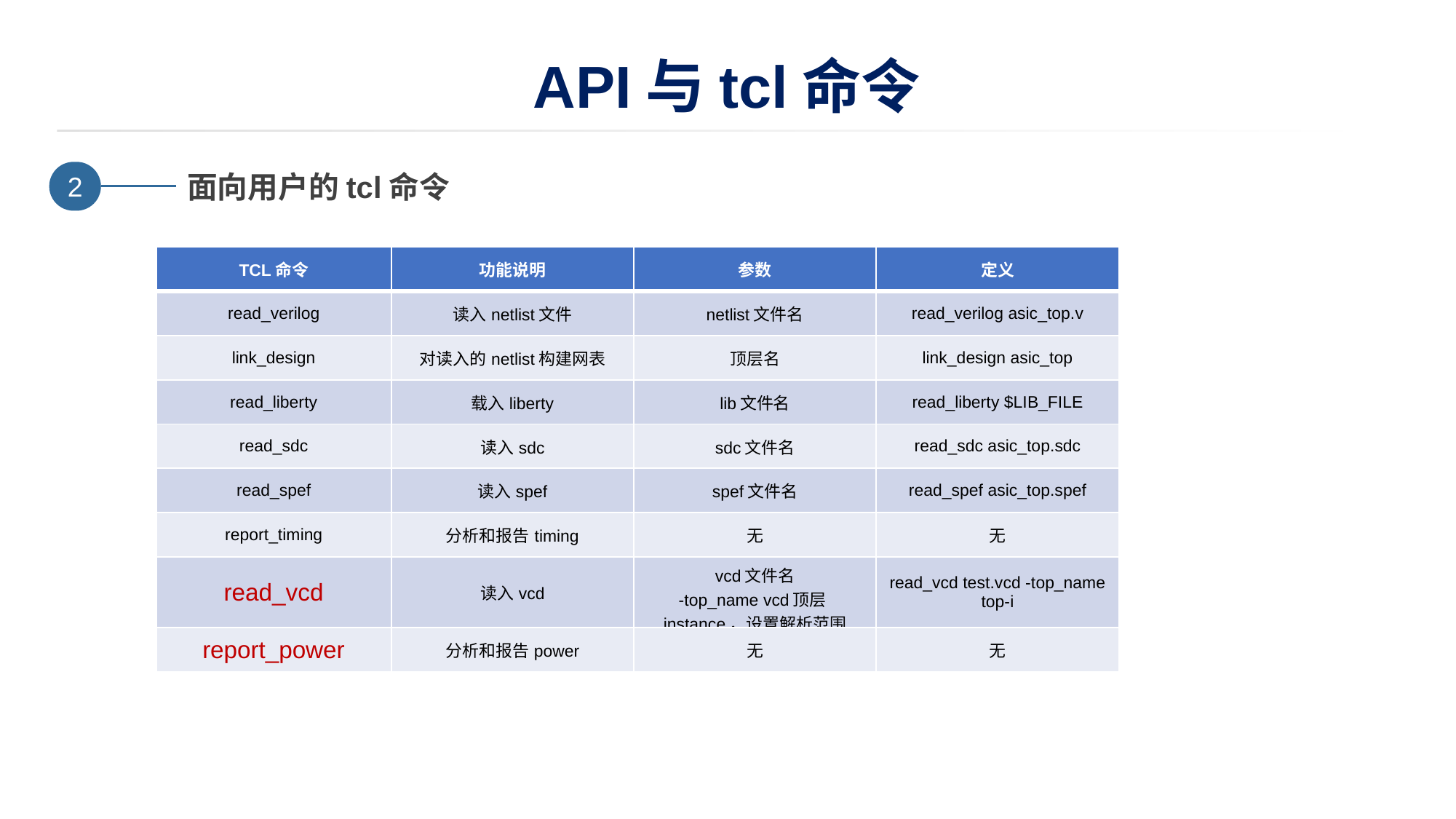

# API与tcl命令
2
面向用户的tcl命令
| TCL命令 | 功能说明 | 参数 | 定义 |
| --- | --- | --- | --- |
| read\_verilog | 读入netlist文件 | netlist文件名 | read\_verilog asic\_top.v |
| link\_design | 对读入的netlist构建网表 | 顶层名 | link\_design asic\_top |
| read\_liberty | 载入liberty | lib文件名 | read\_liberty $LIB\_FILE |
| read\_sdc | 读入sdc | sdc文件名 | read\_sdc asic\_top.sdc |
| read\_spef | 读入spef | spef文件名 | read\_spef asic\_top.spef |
| report\_timing | 分析和报告timing | 无 | 无 |
| read\_vcd | 读入vcd | vcd文件名 -top\_name vcd顶层instance，设置解析范围 | read\_vcd test.vcd -top\_name top-i |
| report\_power | 分析和报告power | 无 | 无 |